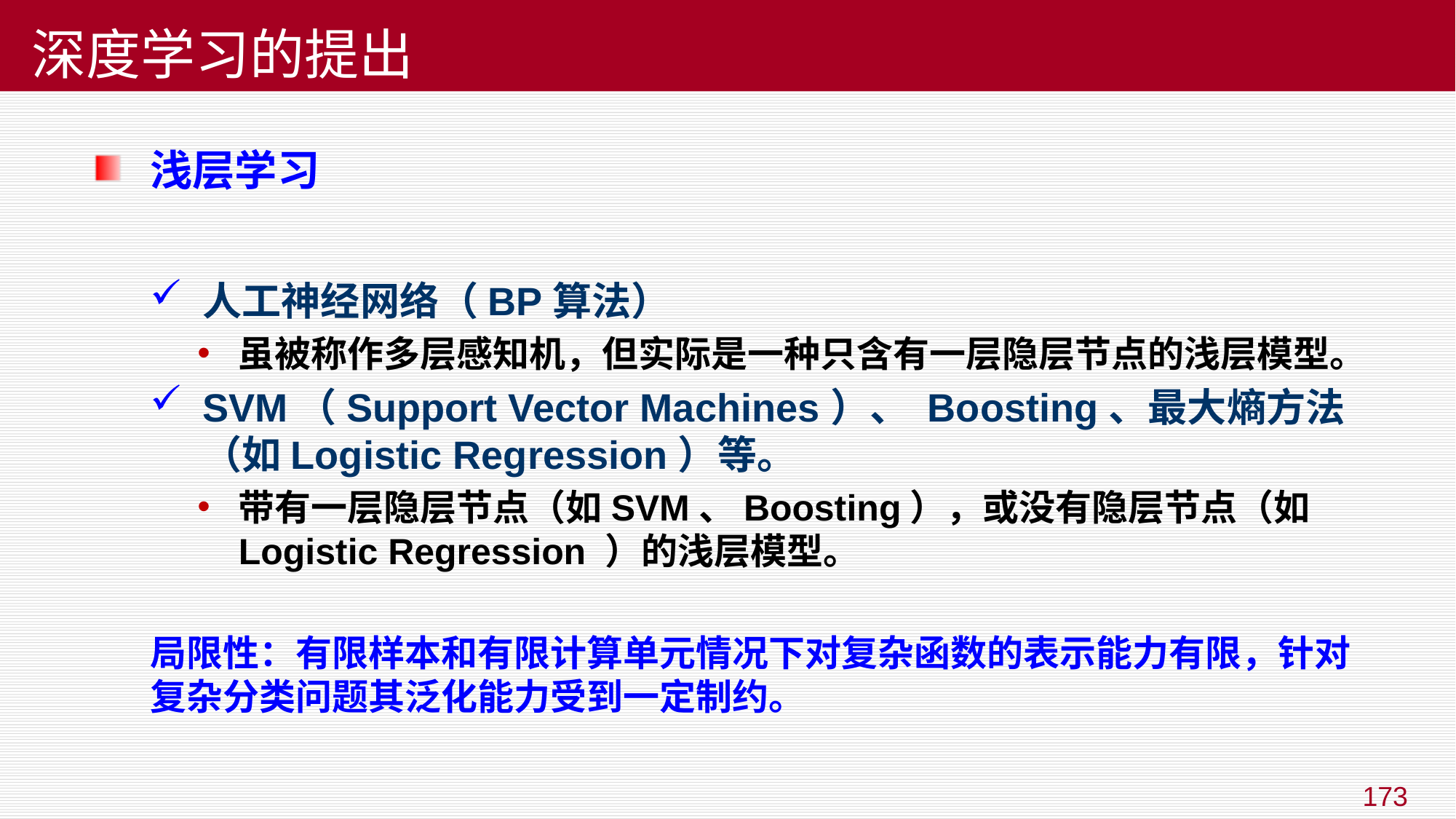

# 深度学习的提出
浅层学习

人工神经网络（BP算法）
虽被称作多层感知机，但实际是一种只含有一层隐层节点的浅层模型。
SVM（Support Vector Machines）、 Boosting、最大熵方法（如Logistic Regression）等。
带有一层隐层节点（如SVM、Boosting），或没有隐层节点（如Logistic Regression ）的浅层模型。

局限性：有限样本和有限计算单元情况下对复杂函数的表示能力有限，针对复杂分类问题其泛化能力受到一定制约。
173